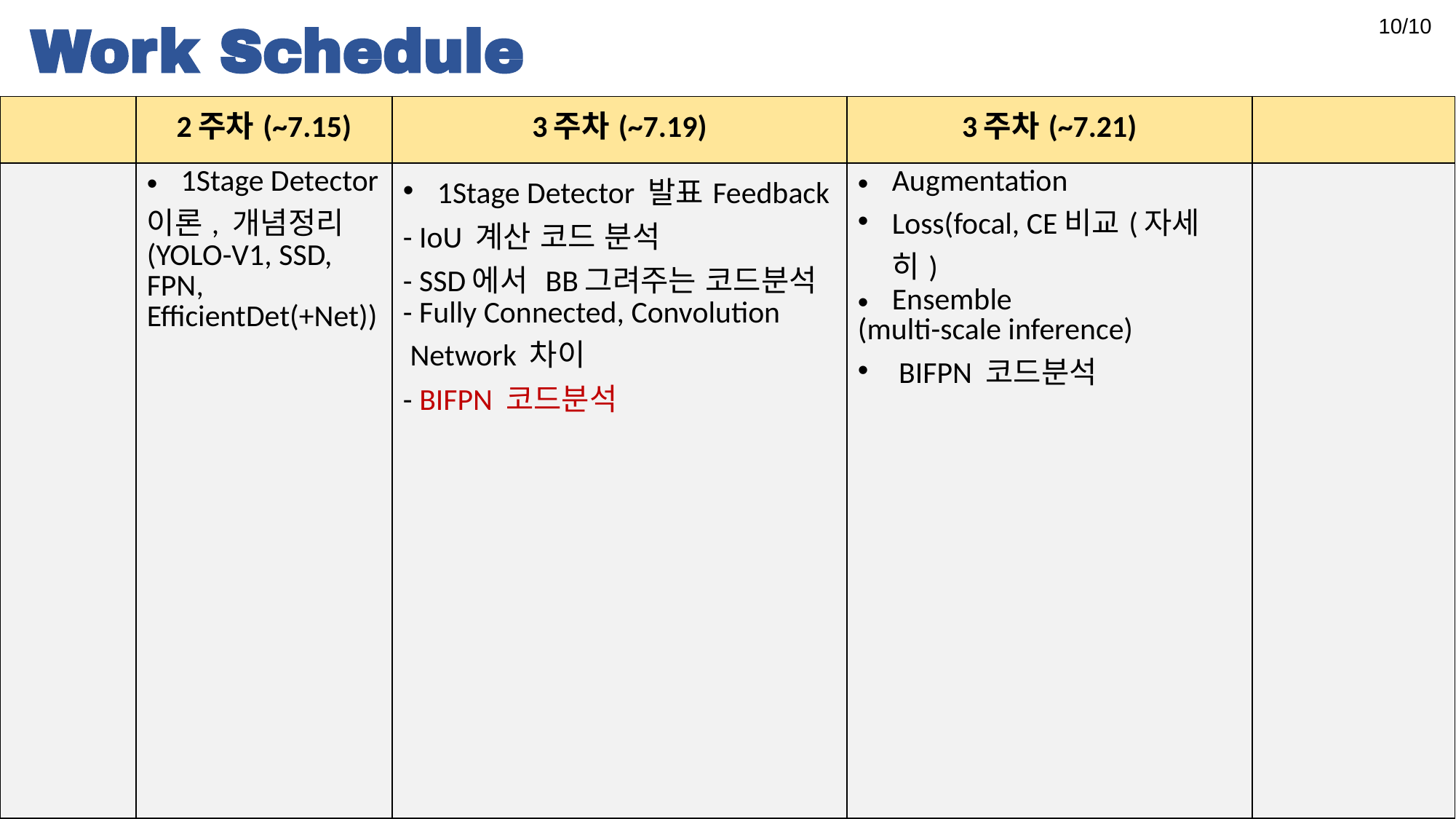

10/10
Work Schedule
|  | 2주차(~7.15) | 3주차(~7.19) | 3주차(~7.21) |  |
| --- | --- | --- | --- | --- |
|  | 1Stage Detector 이론, 개념정리 (YOLO-V1, SSD, FPN, EfficientDet(+Net)) | 1Stage Detector 발표Feedback - IoU 계산 코드 분석 - SSD에서 BB그려주는 코드분석 - Fully Connected, Convolution Network 차이 - BIFPN 코드분석 | Augmentation Loss(focal, CE비교(자세히) Ensemble (multi-scale inference) BIFPN 코드분석 |  |